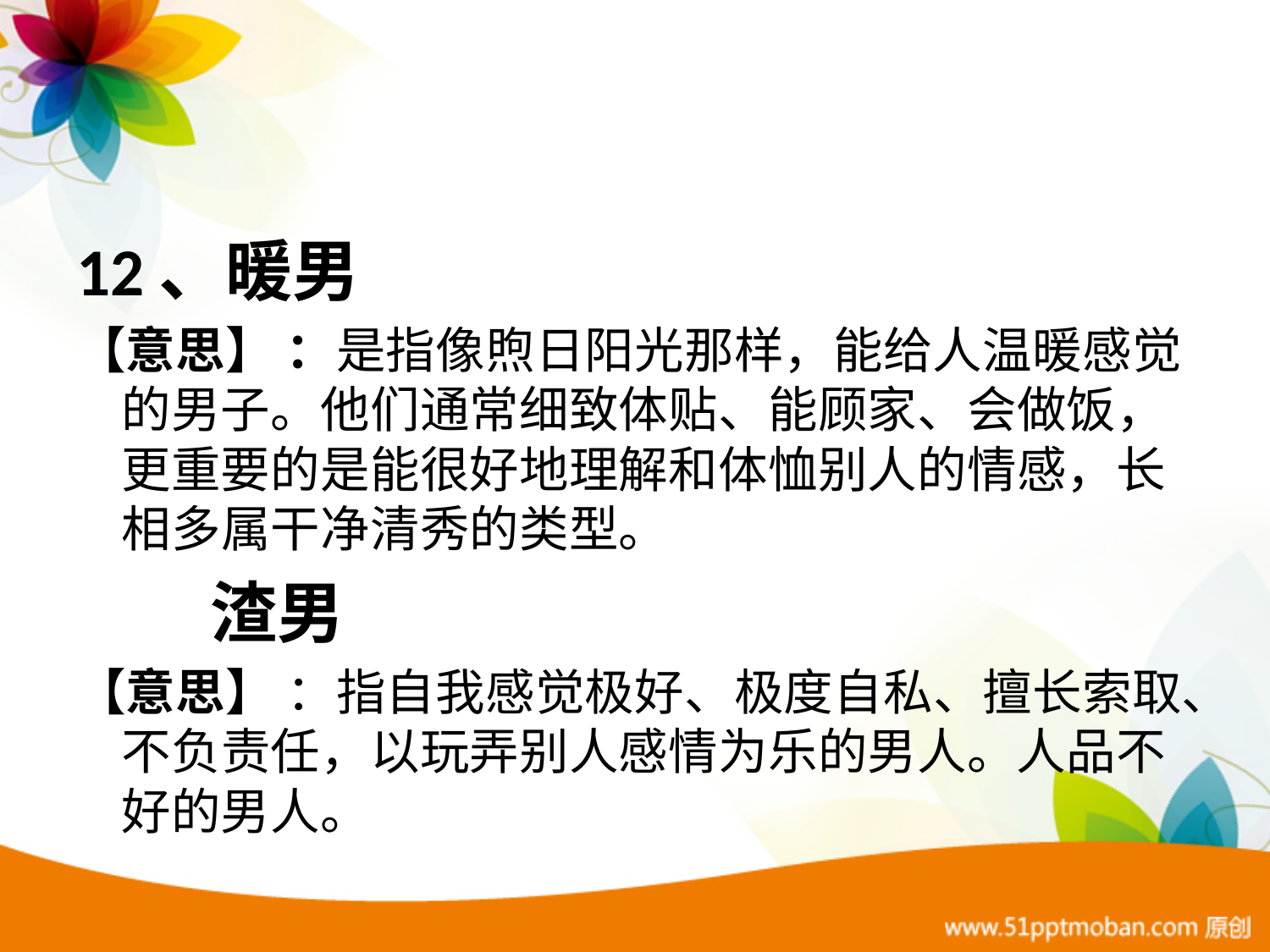

12、暖男
【意思】 ：是指像煦日阳光那样，能给人温暖感觉的男子。他们通常细致体贴、能顾家、会做饭，更重要的是能很好地理解和体恤别人的情感，长相多属干净清秀的类型。
           渣男
【意思】 ：指自我感觉极好、极度自私、擅长索取、不负责任，以玩弄别人感情为乐的男人。人品不好的男人。